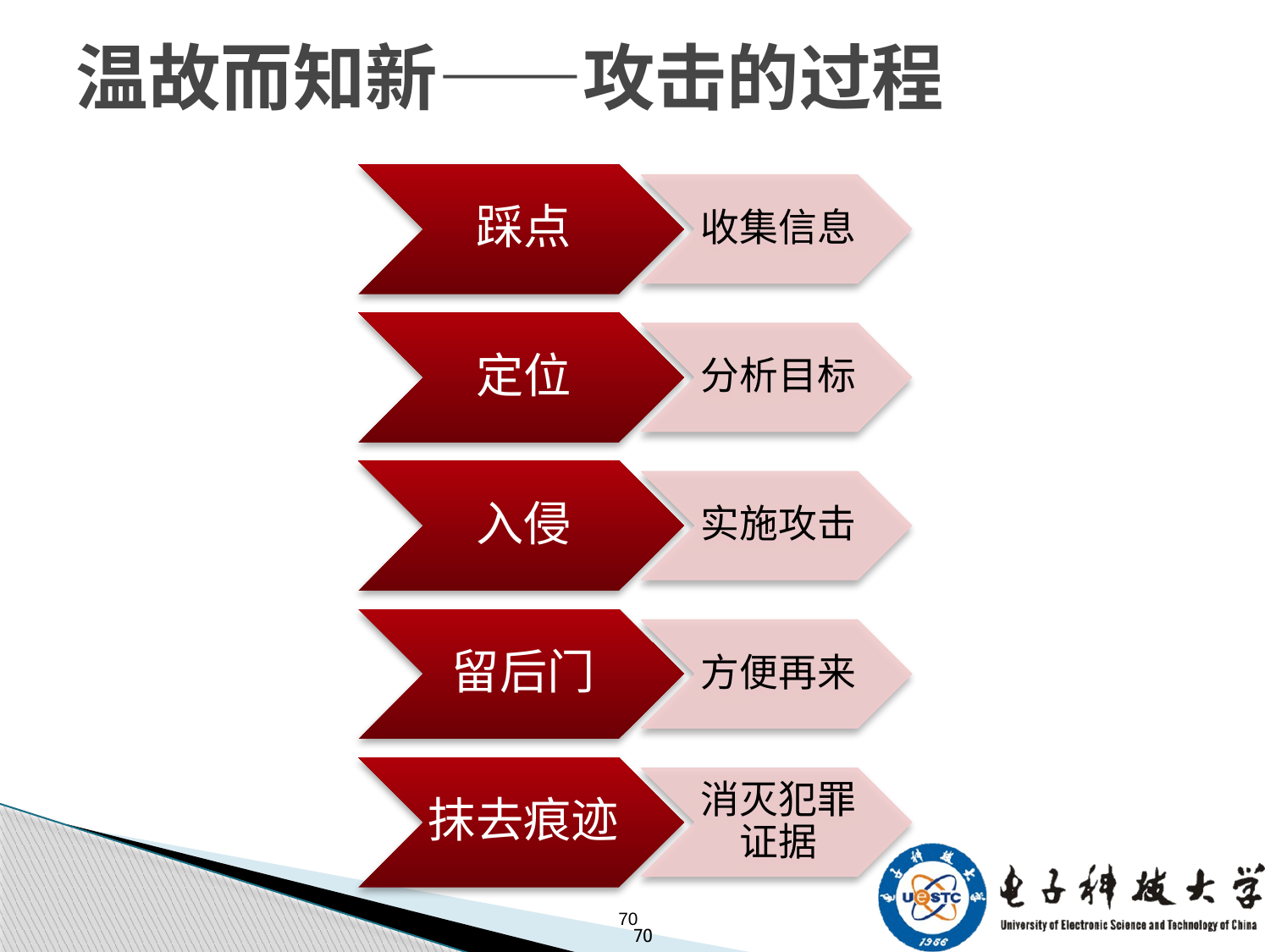

# 温故而知新——攻击的过程
踩点
收集信息
定位
分析目标
入侵
实施攻击
留后门
方便再来
抹去痕迹
消灭犯罪证据
70
70